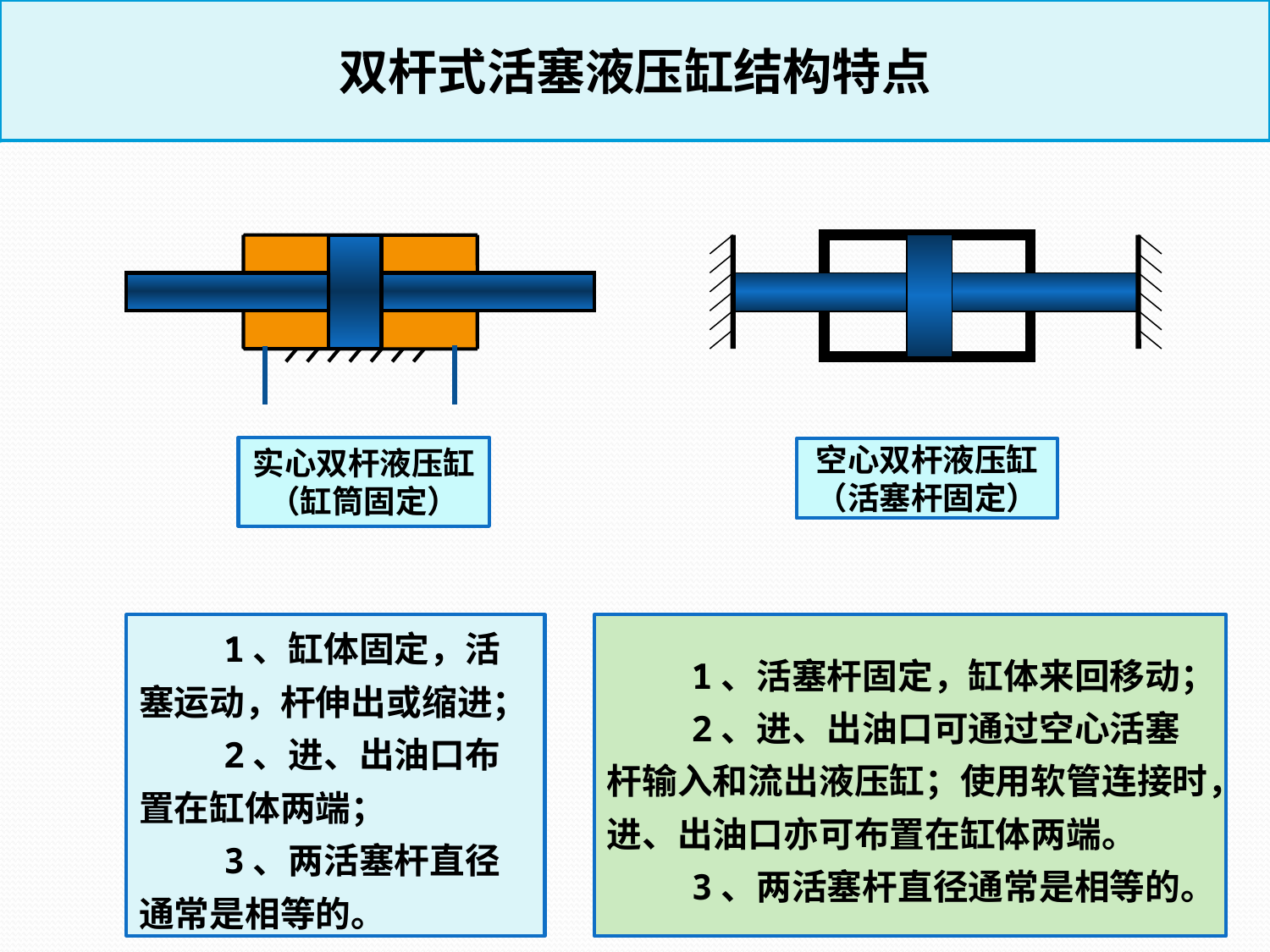

双杆式活塞液压缸结构特点

d

实心双杆液压缸
（缸筒固定）
空心双杆液压缸
（活塞杆固定）
    1、缸体固定，活塞运动，杆伸出或缩进；
    2、进、出油口布置在缸体两端；
    3、两活塞杆直径通常是相等的。
    1、活塞杆固定，缸体来回移动；
    2、进、出油口可通过空心活塞杆输入和流出液压缸；使用软管连接时，进、出油口亦可布置在缸体两端。
    3、两活塞杆直径通常是相等的。